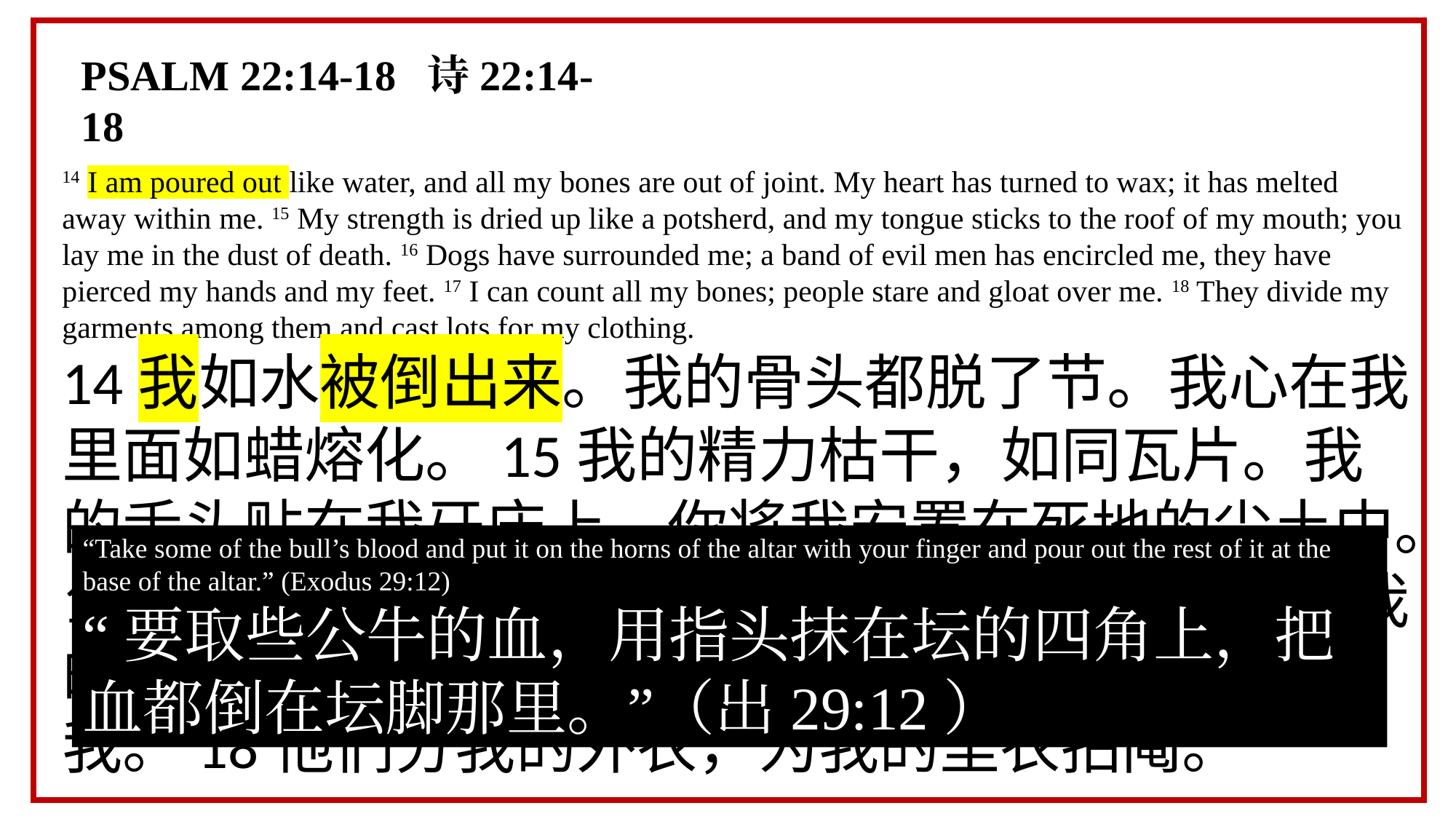

PSALM 22:14-18  诗22:14-18
14 I am poured out like water, and all my bones are out of joint. My heart has turned to wax; it has melted away within me. 15 My strength is dried up like a potsherd, and my tongue sticks to the roof of my mouth; you lay me in the dust of death. 16 Dogs have surrounded me; a band of evil men has encircled me, they have pierced my hands and my feet. 17 I can count all my bones; people stare and gloat over me. 18 They divide my garments among them and cast lots for my clothing.
14我如水被倒出来。我的骨头都脱了节。我心在我里面如蜡熔化。15我的精力枯干，如同瓦片。我的舌头贴在我牙床上。你将我安置在死地的尘土中。16犬类围着我。恶党环绕我。他们扎了我的手，我的脚。17我的骨头，我都能数过。他们瞪着眼看我。18他们分我的外衣，为我的里衣拈阄。
“Take some of the bull’s blood and put it on the horns of the altar with your finger and pour out the rest of it at the base of the altar.” (Exodus 29:12)
“要取些公牛的血，用指头抹在坛的四角上，把血都倒在坛脚那里。”（出29:12）